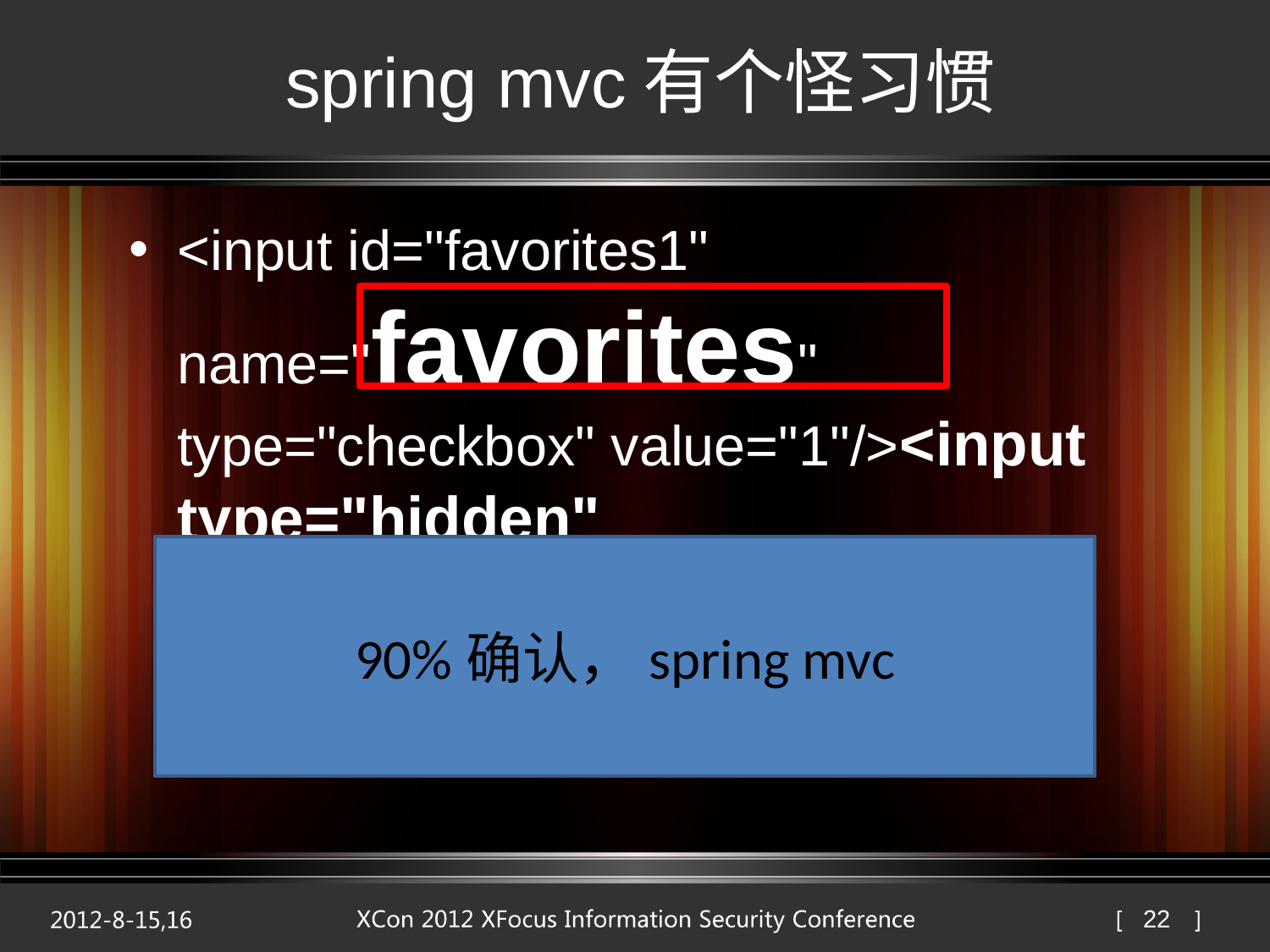

# spring mvc有个怪习惯
<input id="favorites1" name="favorites" type="checkbox" value="1"/><input type="hidden" name="_favorites" value="on"/>computer

90%确认，spring mvc

22